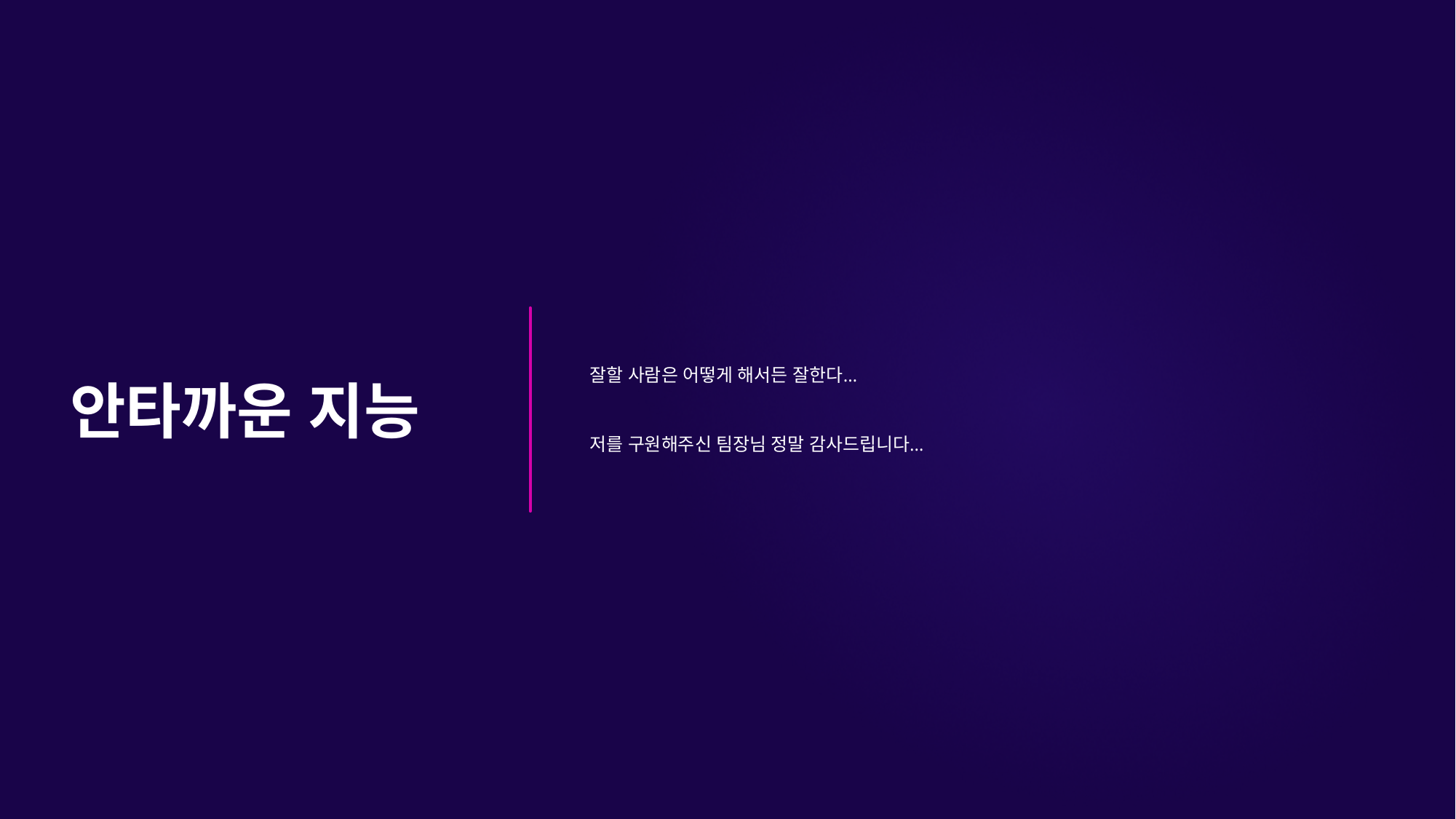

잘할 사람은 어떻게 해서든 잘한다…

저를 구원해주신 팀장님 정말 감사드립니다…
# 안타까운 지능